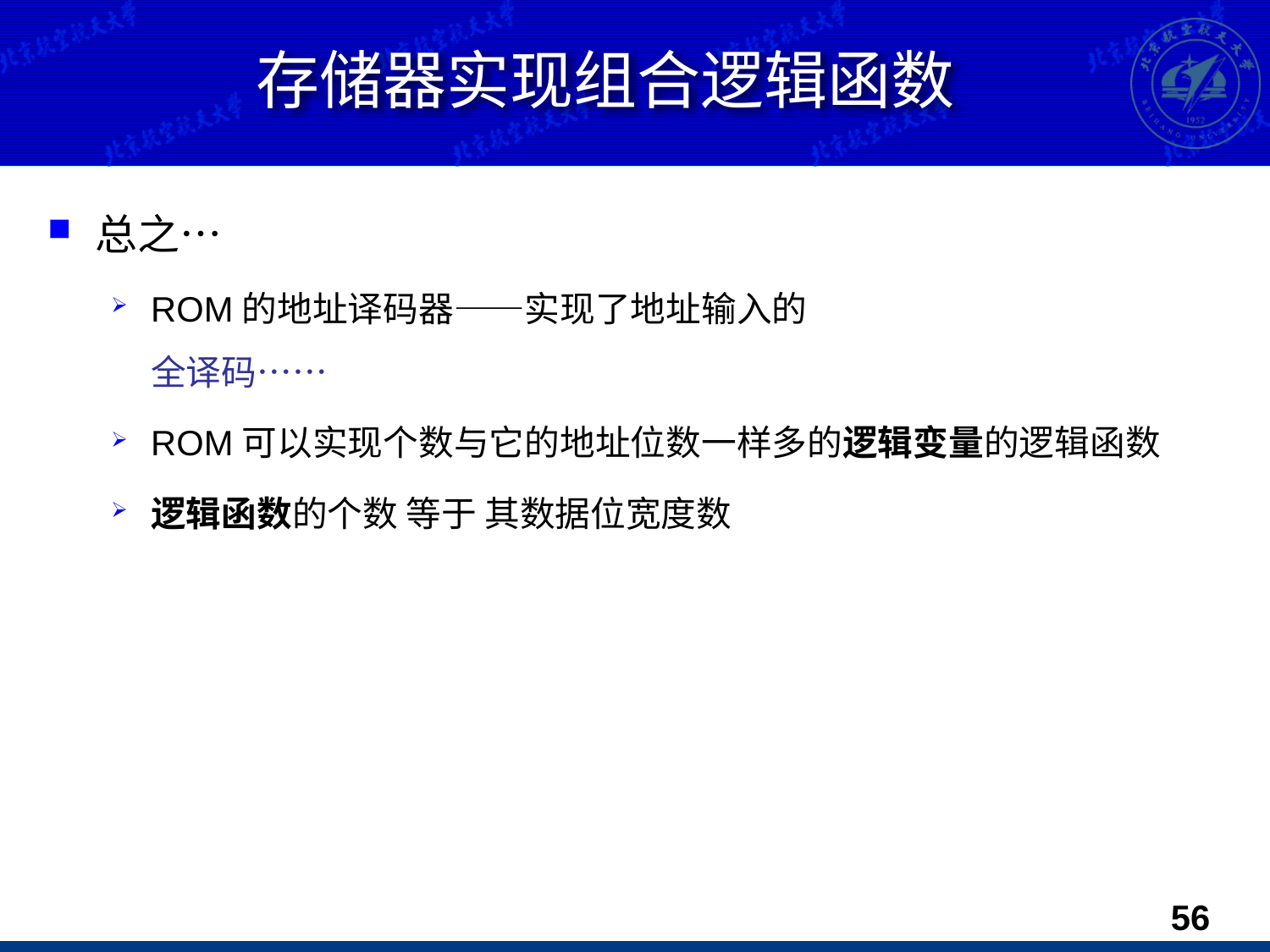

# 存储器实现组合逻辑函数
总之…
ROM的地址译码器——实现了地址输入的
全译码……
ROM可以实现个数与它的地址位数一样多的逻辑变量的逻辑函数
逻辑函数的个数 等于 其数据位宽度数
56